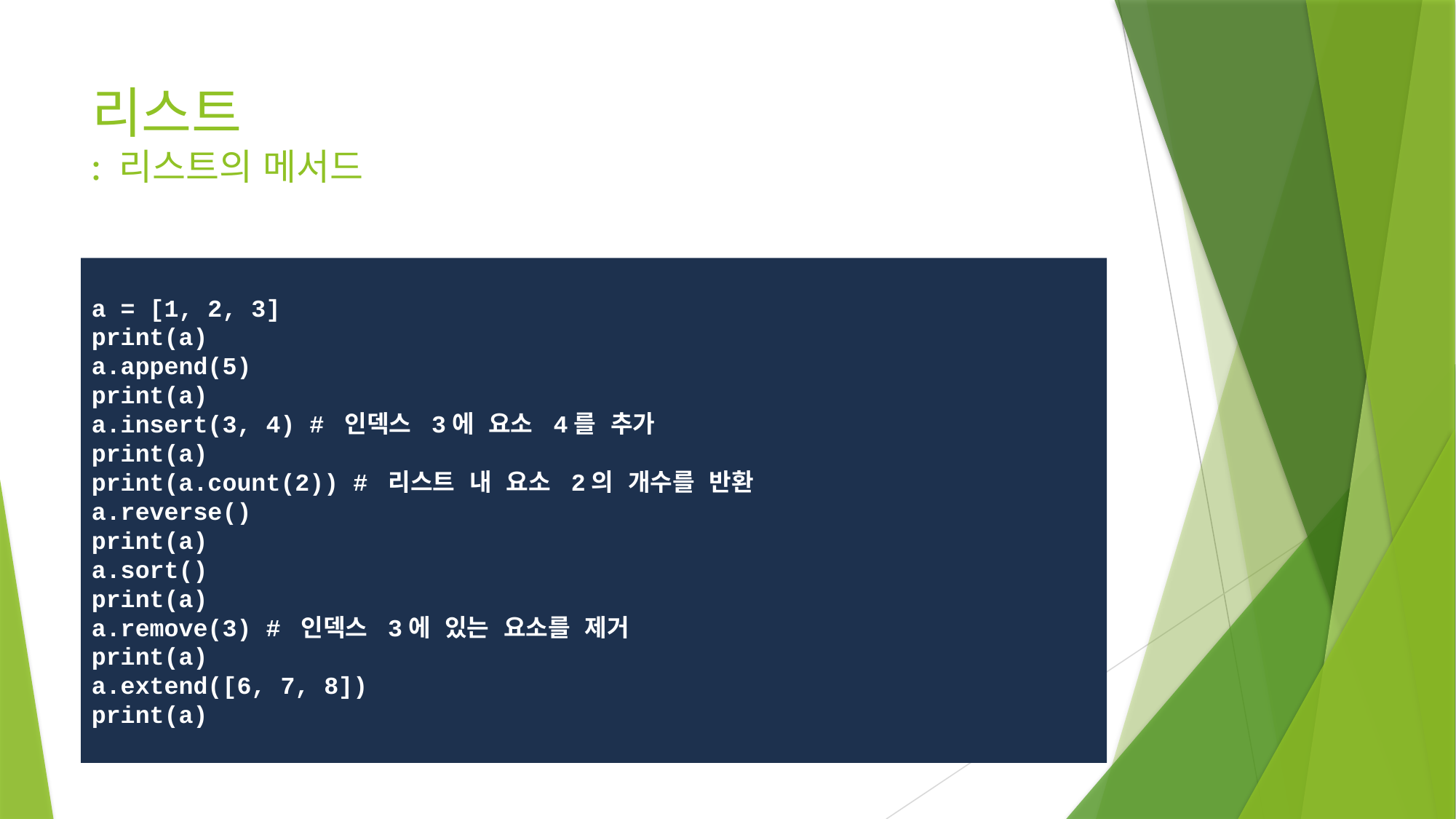

# 리스트 : 리스트의 메서드

a = [1, 2, 3]
print(a)
a.append(5)
print(a)
a.insert(3, 4) # 인덱스 3에 요소 4를 추가
print(a)
print(a.count(2)) # 리스트 내 요소 2의 개수를 반환
a.reverse()
print(a)
a.sort()
print(a)
a.remove(3) # 인덱스 3에 있는 요소를 제거
print(a)
a.extend([6, 7, 8])
print(a)